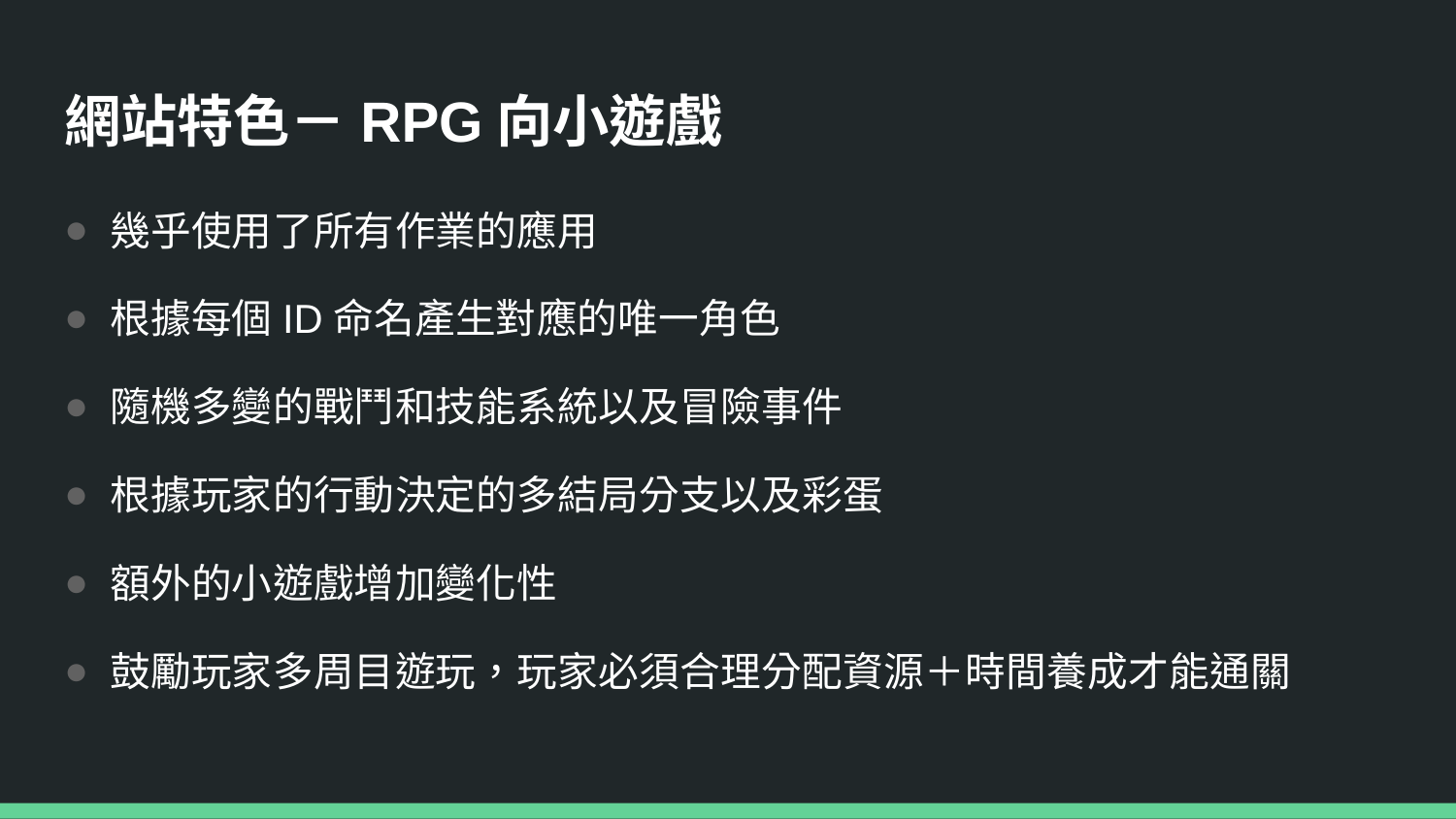

# 網站特色－RPG向小遊戲
往往站
幾乎使用了所有作業的應用
根據每個ID命名產生對應的唯一角色
隨機多變的戰鬥和技能系統以及冒險事件
根據玩家的行動決定的多結局分支以及彩蛋
額外的小遊戲增加變化性
鼓勵玩家多周目遊玩，玩家必須合理分配資源＋時間養成才能通關